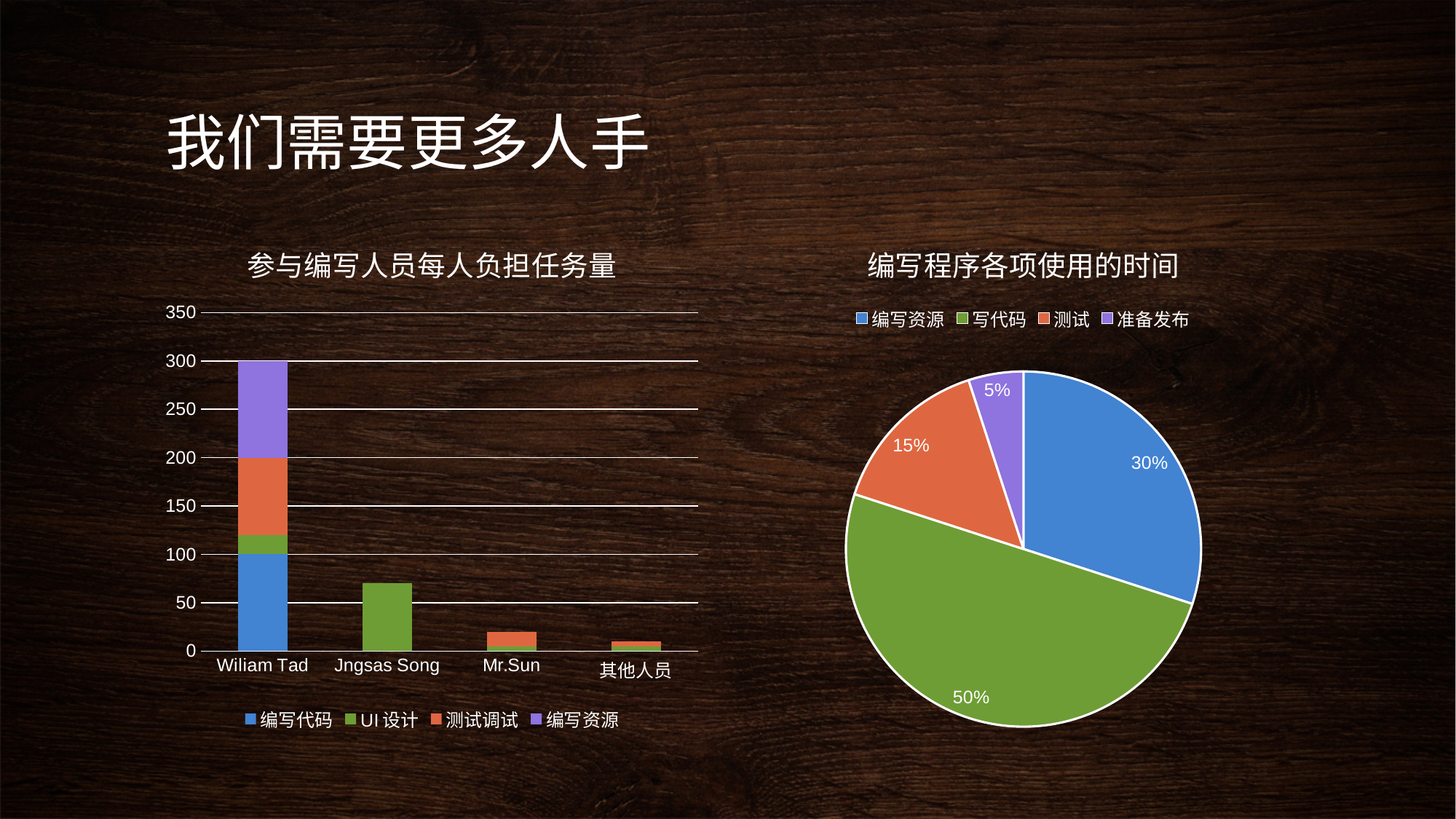

# 我们需要更多人手

### Chart: 参与编写人员每人负担任务量

| Category | 编写代码 | UI设计 | 测试调试 | 编写资源 |
|---|---|---|---|---|
| Wiliam Tad | 100.0 | 20.0 | 80.0 | 100.0 |
| Jngsas Song | 0.0 | 70.0 | 0.0 | 0.0 |
| Mr.Sun | 0.0 | 5.0 | 15.0 | 0.0 |
| 其他人员 | 0.0 | 5.0 | 5.0 | 0.0 |

### Chart:

| Category | 编写程序各项使用的时间 |
|---|---|
| 编写资源 | 30.0 |
| 写代码 | 50.0 |
| 测试 | 15.0 |
| 准备发布 | 5.0 |